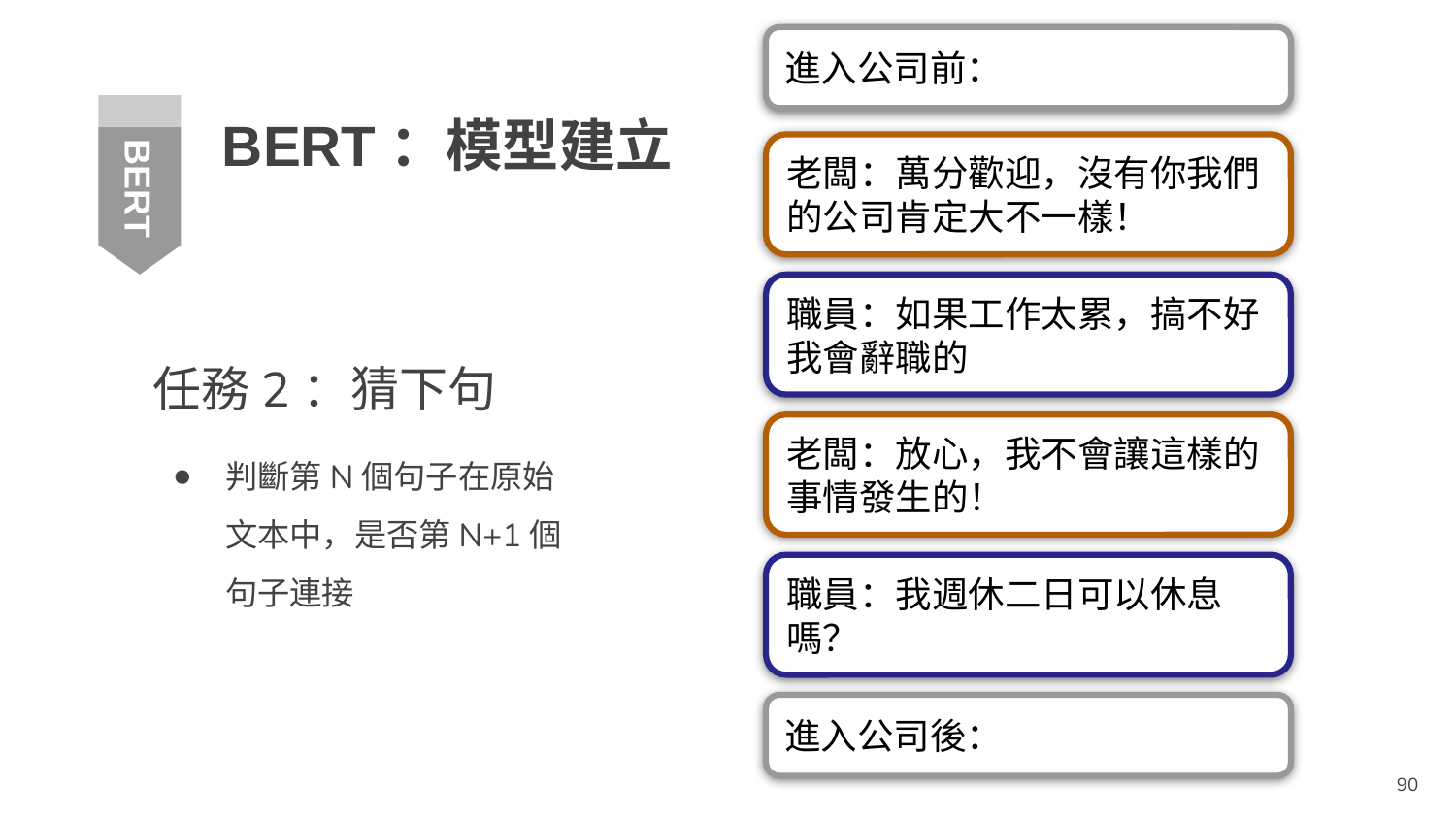

進入公司前：

# BERT：模型建立

老闆：萬分歡迎，沒有你我們的公司肯定大不一樣！
BERT
任務2：猜下句
判斷第N個句子在原始文本中，是否第N+1個句子連接
職員：如果工作太累，搞不好我會辭職的
老闆：放心，我不會讓這樣的事情發生的！
職員：我週休二日可以休息嗎？
進入公司後：
90